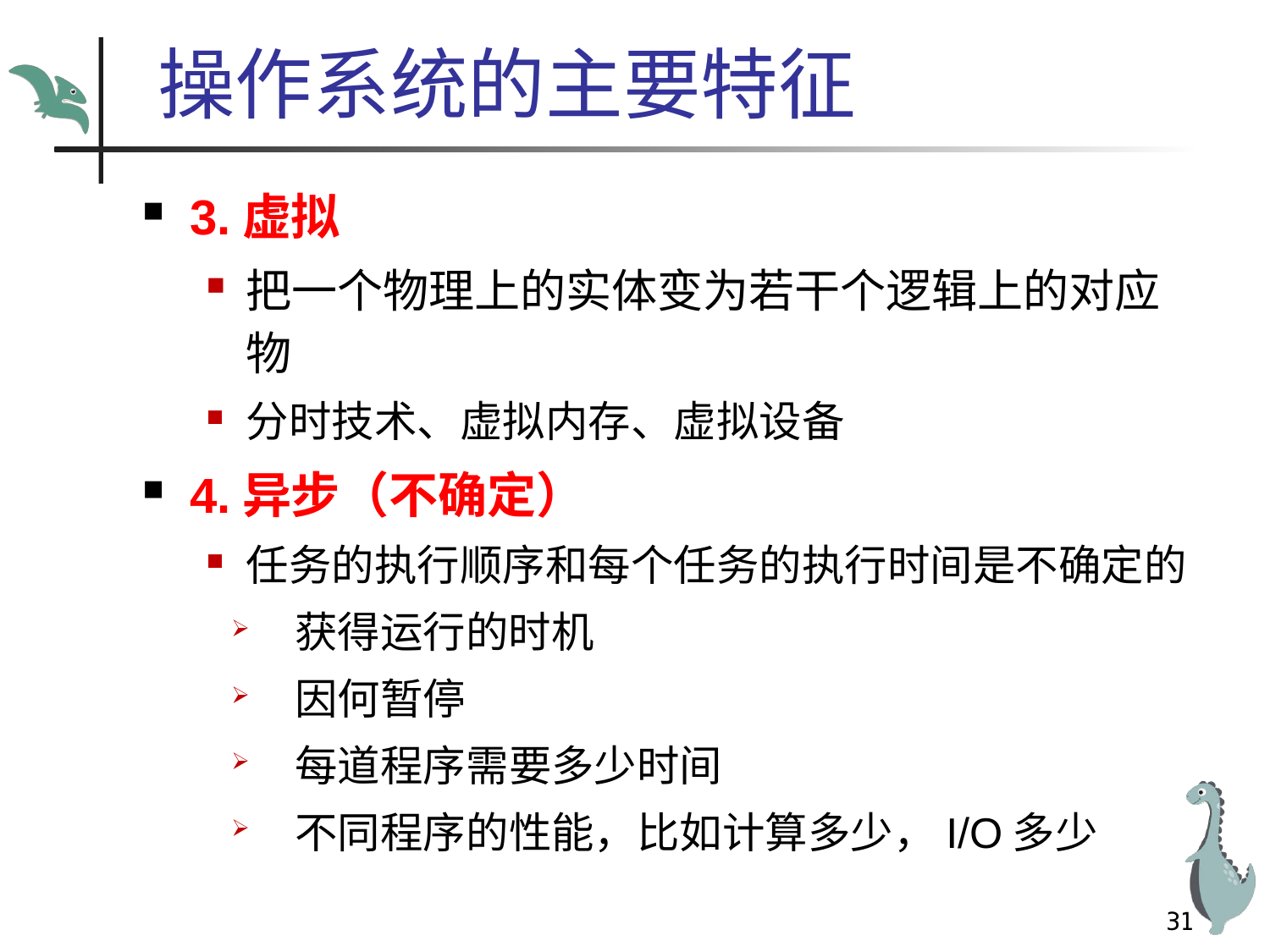

# 操作系统的主要特征
3.虚拟
把一个物理上的实体变为若干个逻辑上的对应物
分时技术、虚拟内存、虚拟设备
4.异步（不确定）
任务的执行顺序和每个任务的执行时间是不确定的
获得运行的时机
因何暂停
每道程序需要多少时间
不同程序的性能，比如计算多少，I/O多少
31